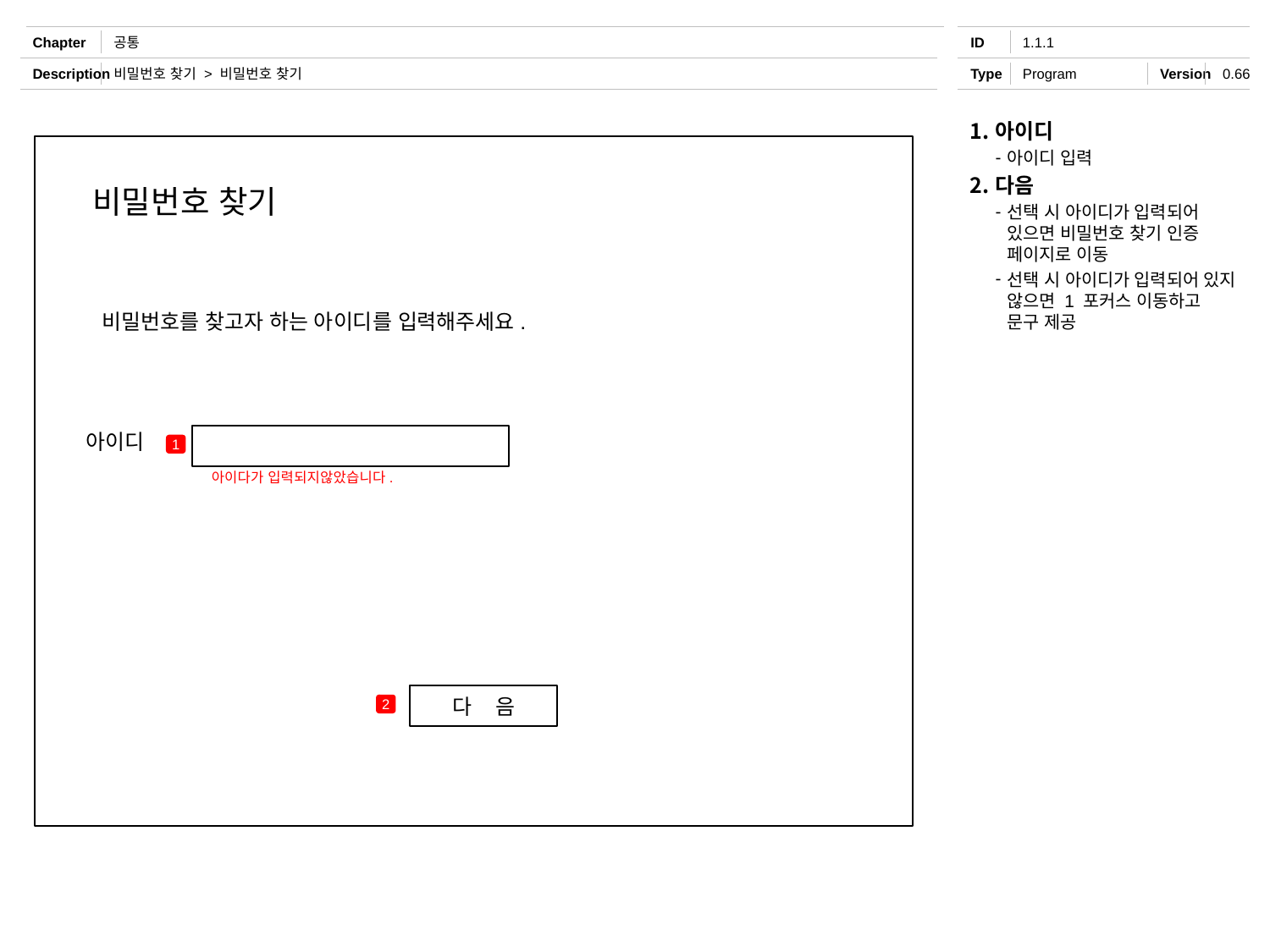

공통
1.1.1
비밀번호 찾기 > 비밀번호 찾기
Program
아이디
아이디 입력
다음
선택 시 아이디가 입력되어 있으면 비밀번호 찾기 인증 페이지로 이동
선택 시 아이디가 입력되어 있지 않으면 1 포커스 이동하고 문구 제공

비밀번호 찾기
비밀번호를 찾고자 하는 아이디를 입력해주세요.
아이디

1
아이다가 입력되지않았습니다.
다    음
2